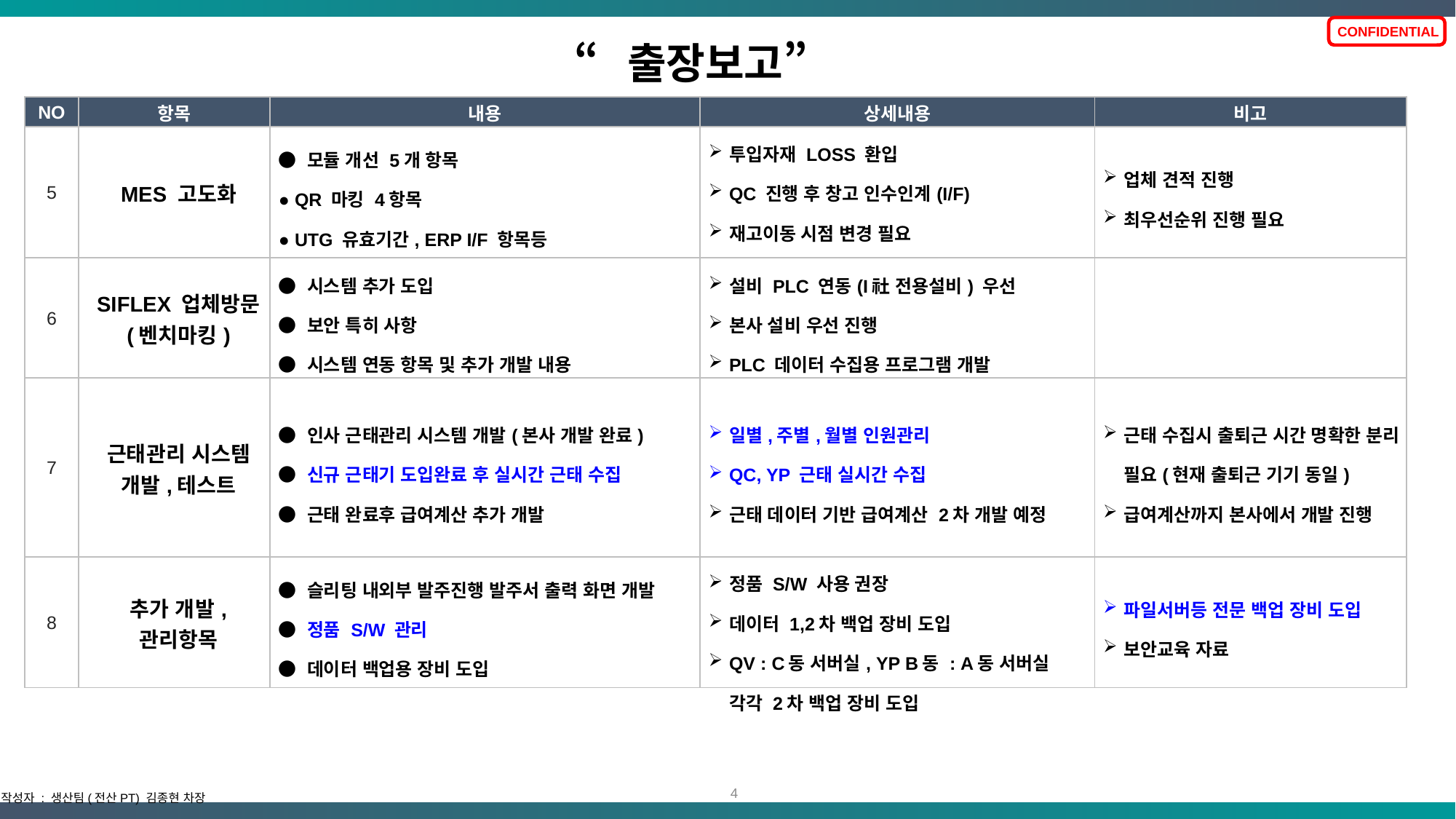

“출장보고”
| NO | 항목 | 내용 | 상세내용 | 비고 |
| --- | --- | --- | --- | --- |
| 5 | MES 고도화 | ● 모듈 개선 5개 항목 ● QR 마킹 4항목 ● UTG 유효기간, ERP I/F 항목등 | 투입자재 LOSS 환입 QC 진행 후 창고 인수인계(I/F) 재고이동 시점 변경 필요 개발 공수 재산정 진행 | 업체 견적 진행 최우선순위 진행 필요 |
| 6 | SIFLEX 업체방문 (벤치마킹) | ● 시스템 추가 도입 ● 보안 특히 사항 ● 시스템 연동 항목 및 추가 개발 내용 | 설비 PLC 연동(I社 전용설비) 우선 본사 설비 우선 진행 PLC 데이터 수집용 프로그램 개발 |  |
| 7 | 근태관리 시스템 개발,테스트 | ● 인사 근태관리 시스템 개발(본사 개발 완료) ● 신규 근태기 도입완료 후 실시간 근태 수집 ● 근태 완료후 급여계산 추가 개발 | 일별,주별,월별 인원관리 QC, YP 근태 실시간 수집 근태 데이터 기반 급여계산 2차 개발 예정 | 근태 수집시 출퇴근 시간 명확한 분리 필요(현재 출퇴근 기기 동일) 급여계산까지 본사에서 개발 진행 |
| 8 | 추가 개발, 관리항목 | ● 슬리팅 내외부 발주진행 발주서 출력 화면 개발 ● 정품 S/W 관리 ● 데이터 백업용 장비 도입 | 정품 S/W 사용 권장 데이터 1,2차 백업 장비 도입 QV : C동 서버실, YP B동 : A동 서버실 각각 2차 백업 장비 도입 | 파일서버등 전문 백업 장비 도입 보안교육 자료 |